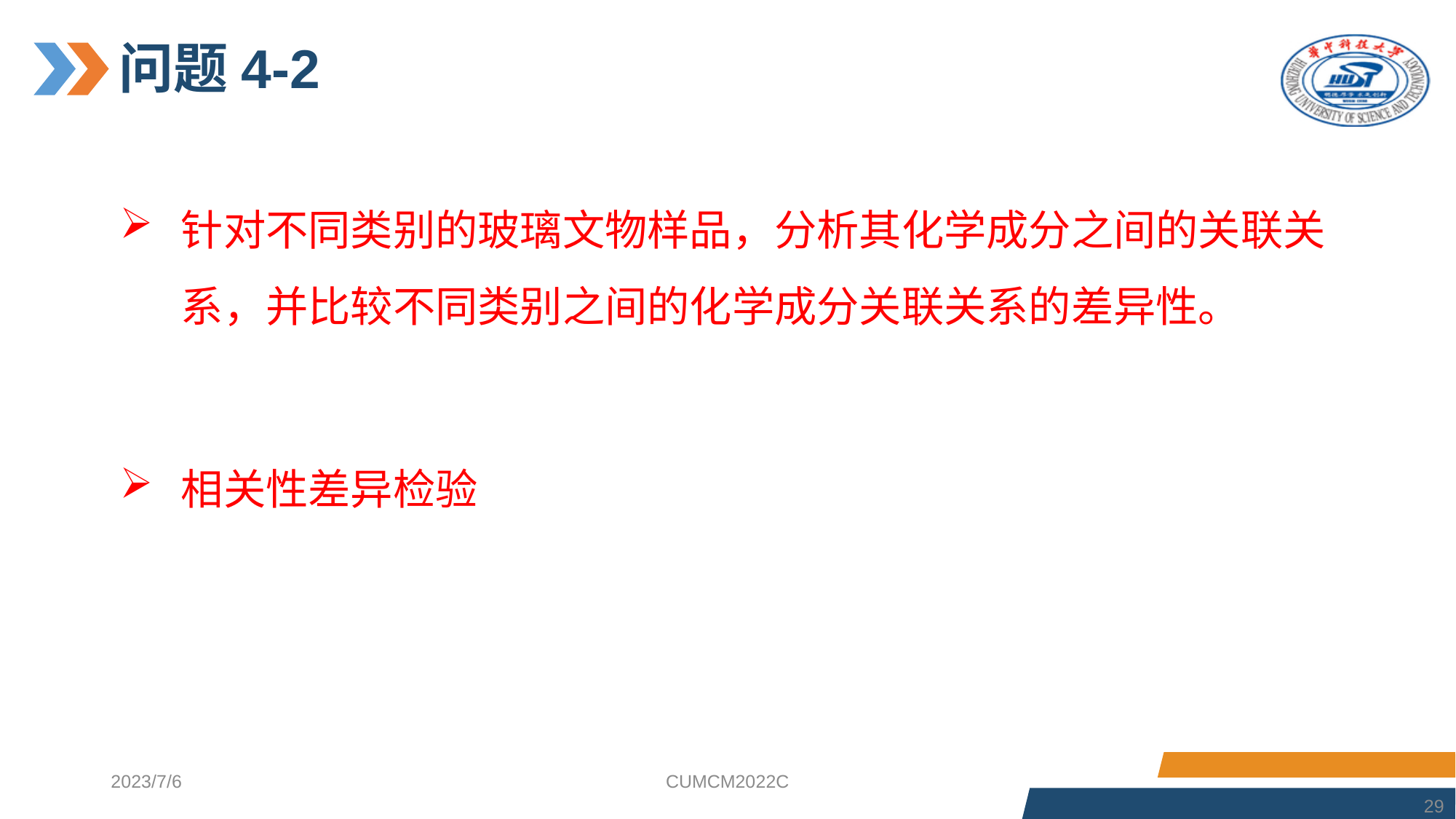

# 问题4-2
针对不同类别的玻璃文物样品，分析其化学成分之间的关联关系，并比较不同类别之间的化学成分关联关系的差异性。

相关性差异检验
2023/7/6
CUMCM2022C
29